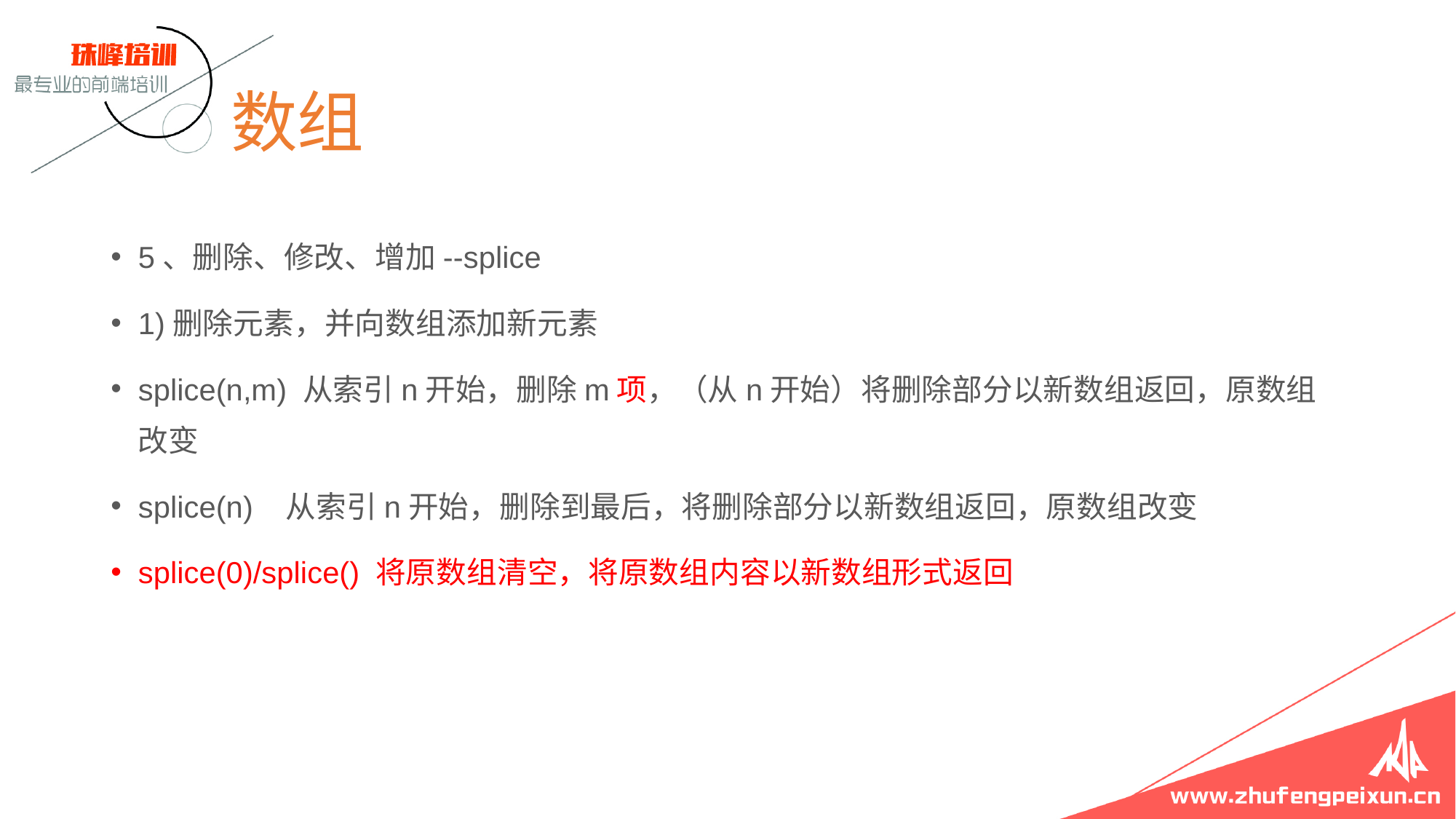

# 数组
5、删除、修改、增加--splice
1)删除元素，并向数组添加新元素
splice(n,m) 从索引n开始，删除m项，（从n开始）将删除部分以新数组返回，原数组改变
splice(n)   从索引n开始，删除到最后，将删除部分以新数组返回，原数组改变
splice(0)/splice() 将原数组清空，将原数组内容以新数组形式返回